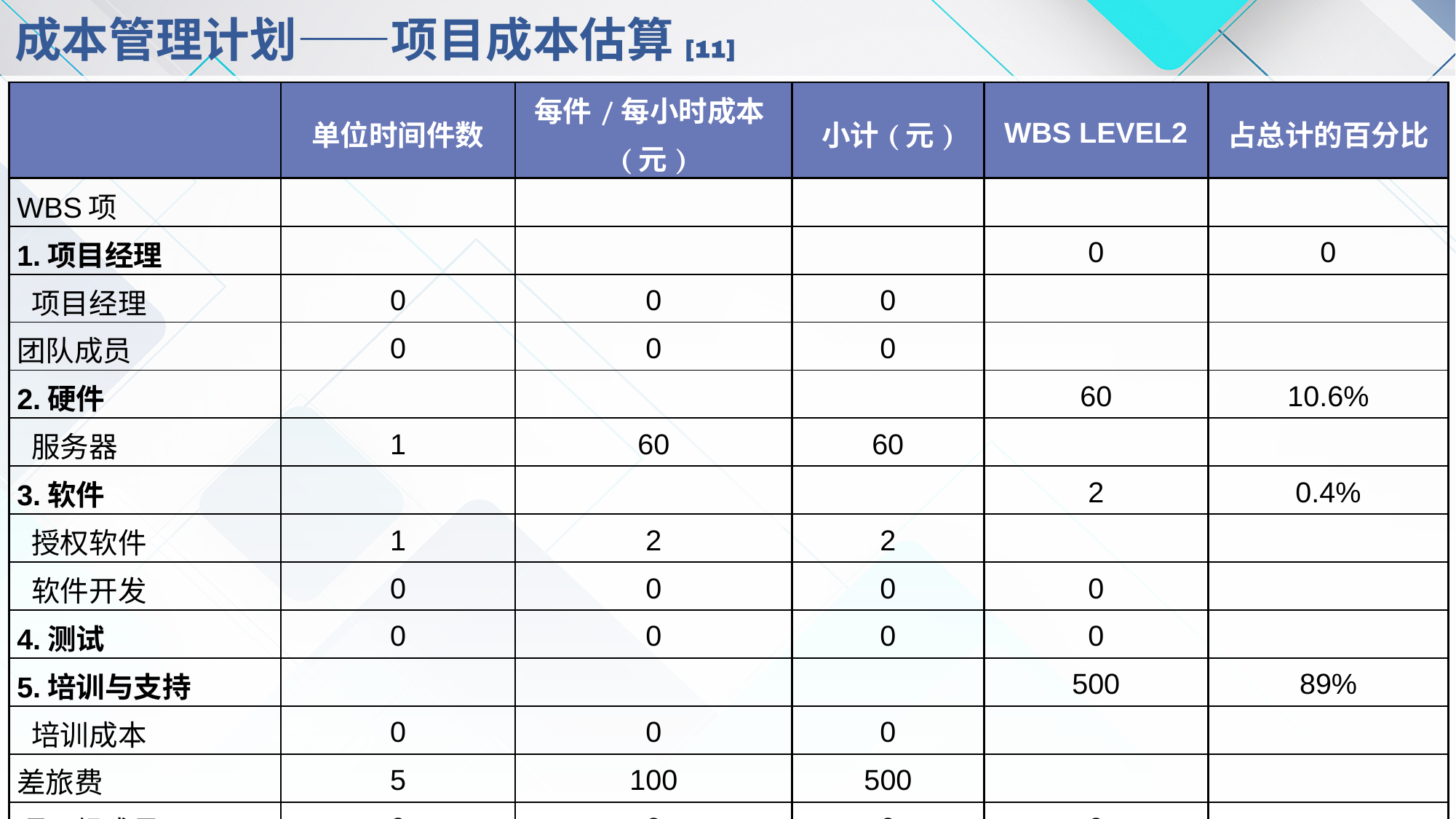

# 成本管理计划——项目成本估算[11]
|  | 单位时间件数 | 每件/每小时成本(元) | 小计(元) | WBS Level2 | 占总计的百分比 |
| --- | --- | --- | --- | --- | --- |
| WBS项 |  |  |  |  |  |
| 1.项目经理 |  |  |  | 0 | 0 |
| 项目经理 | 0 | 0 | 0 |  |  |
| 团队成员 | 0 | 0 | 0 |  |  |
| 2.硬件 |  |  |  | 60 | 10.6% |
| 服务器 | 1 | 60 | 60 |  |  |
| 3.软件 |  |  |  | 2 | 0.4% |
| 授权软件 | 1 | 2 | 2 |  |  |
| 软件开发 | 0 | 0 | 0 | 0 |  |
| 4.测试 | 0 | 0 | 0 | 0 |  |
| 5.培训与支持 |  |  |  | 500 | 89% |
| 培训成本 | 0 | 0 | 0 |  |  |
| 差旅费 | 5 | 100 | 500 |  |  |
| 项目组成员 | 0 | 0 | 0 | 0 |  |
| 6.储备金 |  |  |  | 0 |  |
| 项目成本估算总计 |  |  |  | 562 |  |